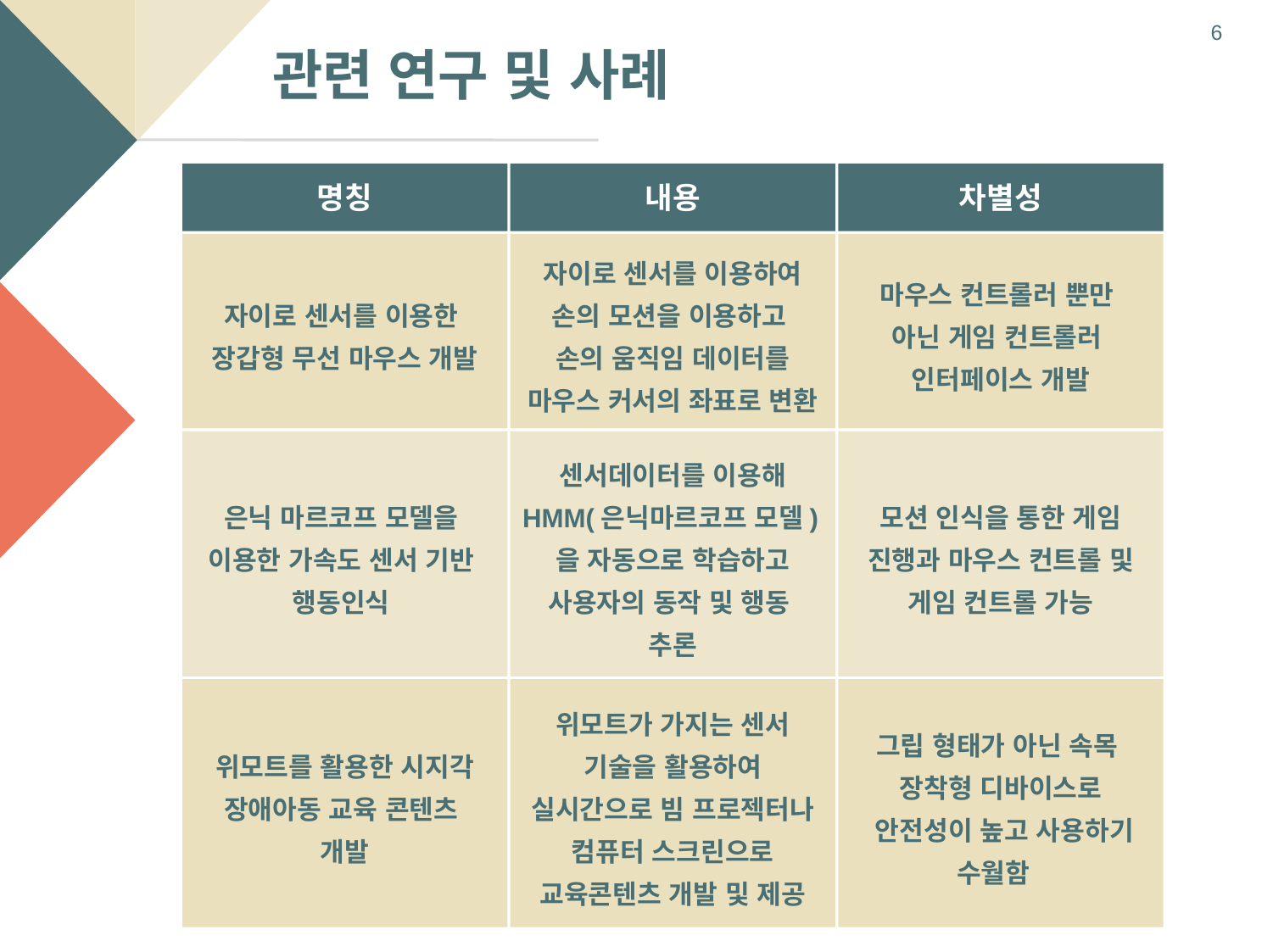

6
관련 연구 및 사례
명칭
내용
차별성
자이로 센서를 이용한
장갑형 무선 마우스 개발
자이로 센서를 이용하여 손의 모션을 이용하고
손의 움직임 데이터를 마우스 커서의 좌표로 변환
마우스 컨트롤러 뿐만
아닌 게임 컨트롤러
인터페이스 개발
은닉 마르코프 모델을
이용한 가속도 센서 기반
행동인식
센서데이터를 이용해 HMM(은닉마르코프 모델)을 자동으로 학습하고 사용자의 동작 및 행동
추론
모션 인식을 통한 게임
진행과 마우스 컨트롤 및 게임 컨트롤 가능
위모트를 활용한 시지각 장애아동 교육 콘텐츠
개발
위모트가 가지는 센서 기술을 활용하여 실시간으로 빔 프로젝터나 컴퓨터 스크린으로 교육콘텐츠 개발 및 제공
그립 형태가 아닌 속목
장착형 디바이스로
 안전성이 높고 사용하기 수월함